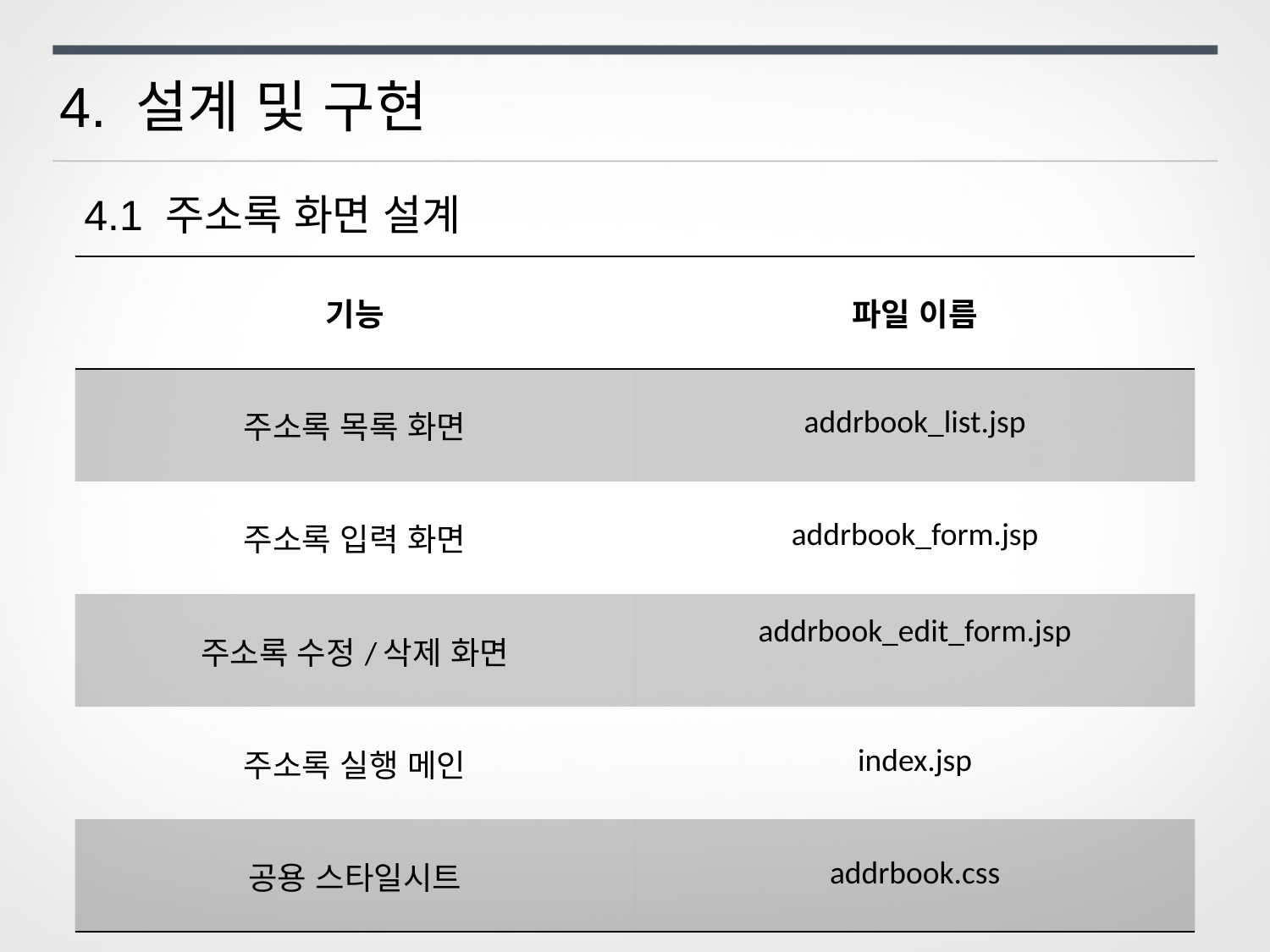

4. 설계 및 구현
4.1 주소록 화면 설계
| 기능 | 파일 이름 |
| --- | --- |
| 주소록 목록 화면 | addrbook\_list.jsp |
| 주소록 입력 화면 | addrbook\_form.jsp |
| 주소록 수정/삭제 화면 | addrbook\_edit\_form.jsp |
| 주소록 실행 메인 | index.jsp |
| 공용 스타일시트 | addrbook.css |